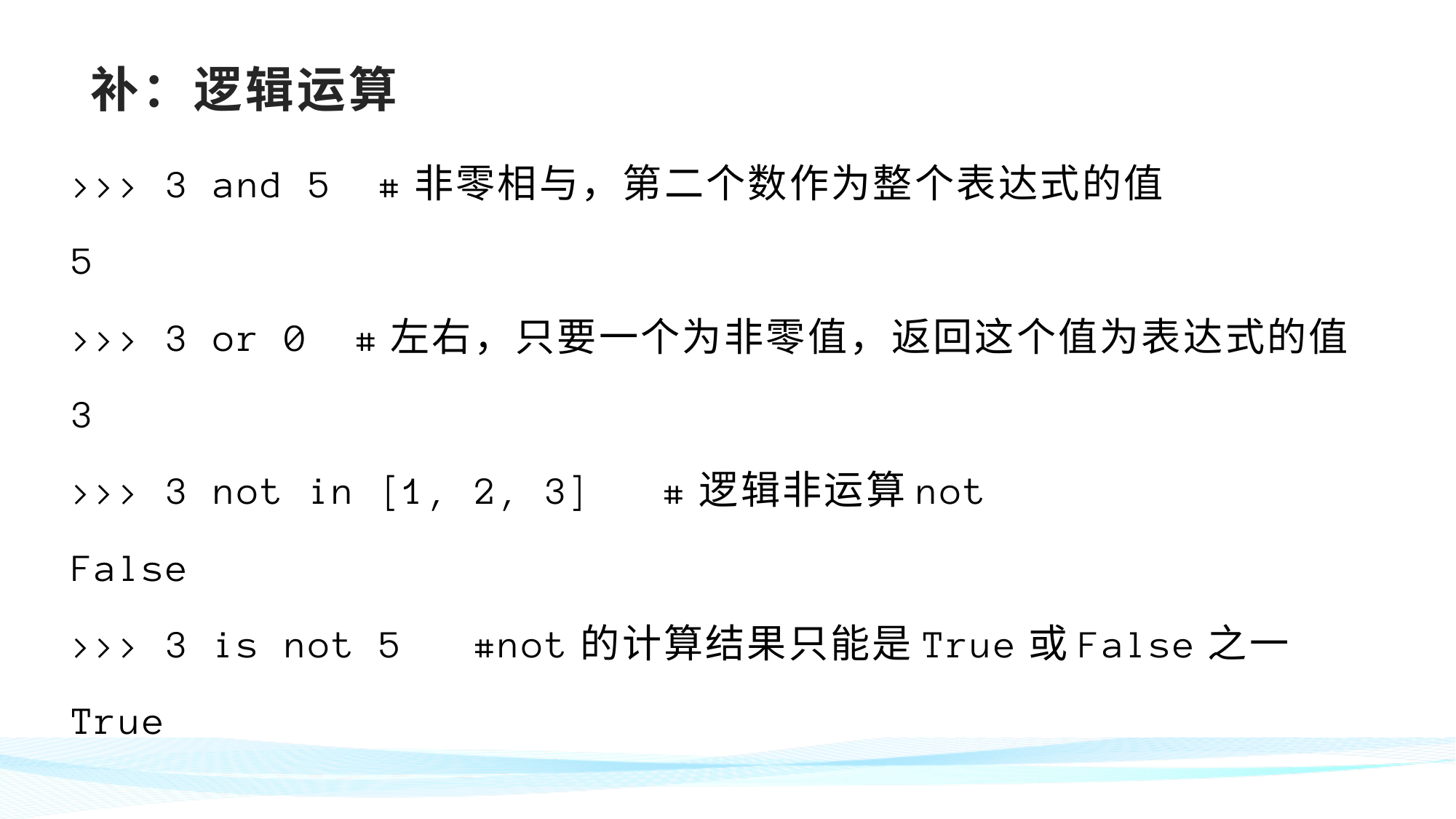

# 补：逻辑运算
>>> 3 and 5  #非零相与，第二个数作为整个表达式的值
5
>>> 3 or 0  #左右，只要一个为非零值，返回这个值为表达式的值
3
>>> 3 not in [1, 2, 3]   #逻辑非运算not
False
>>> 3 is not 5   #not的计算结果只能是True或False之一
True